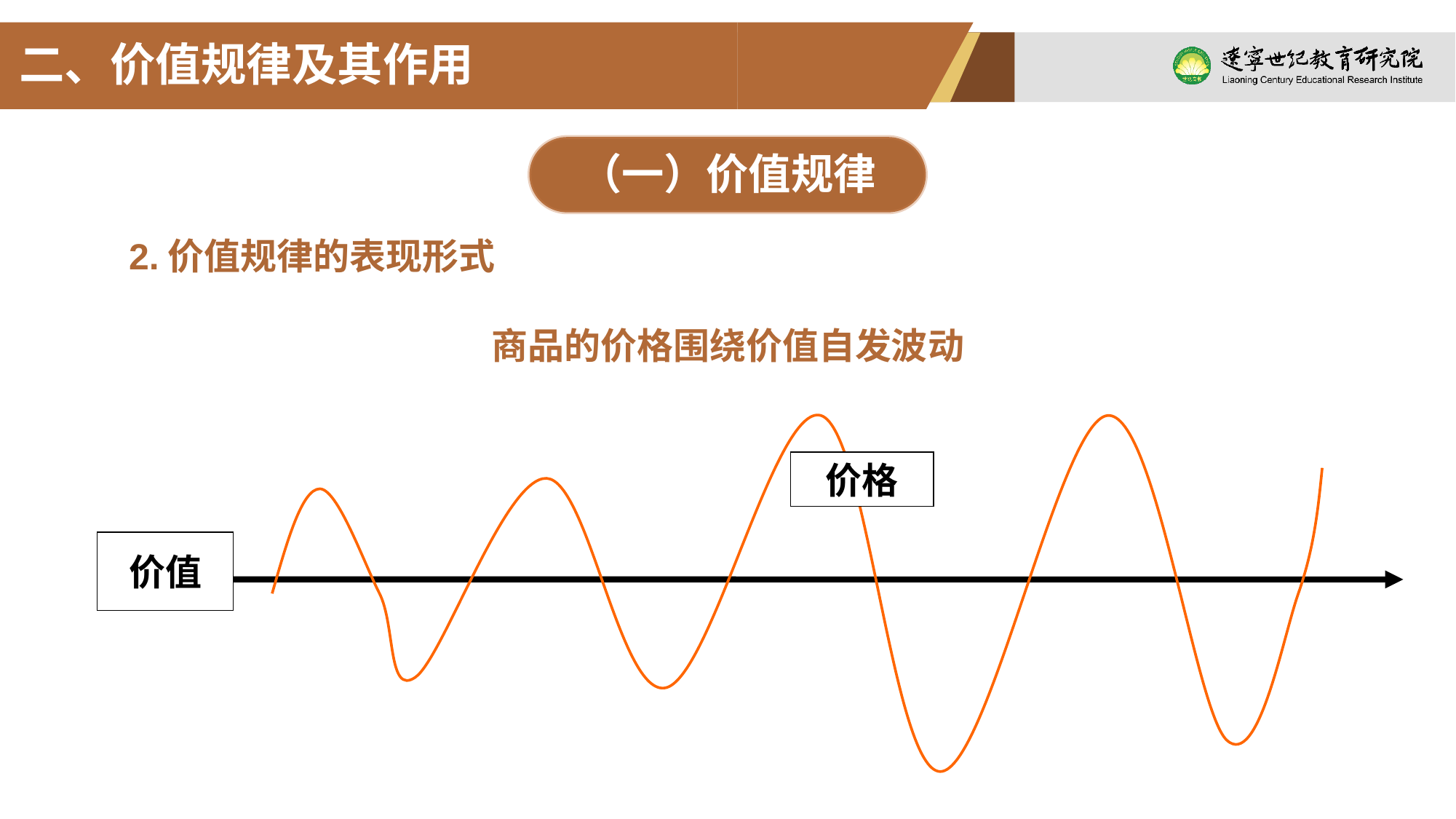

二、价值规律及其作用
（一）价值规律
2.价值规律的表现形式
商品的价格围绕价值自发波动

价格
价值